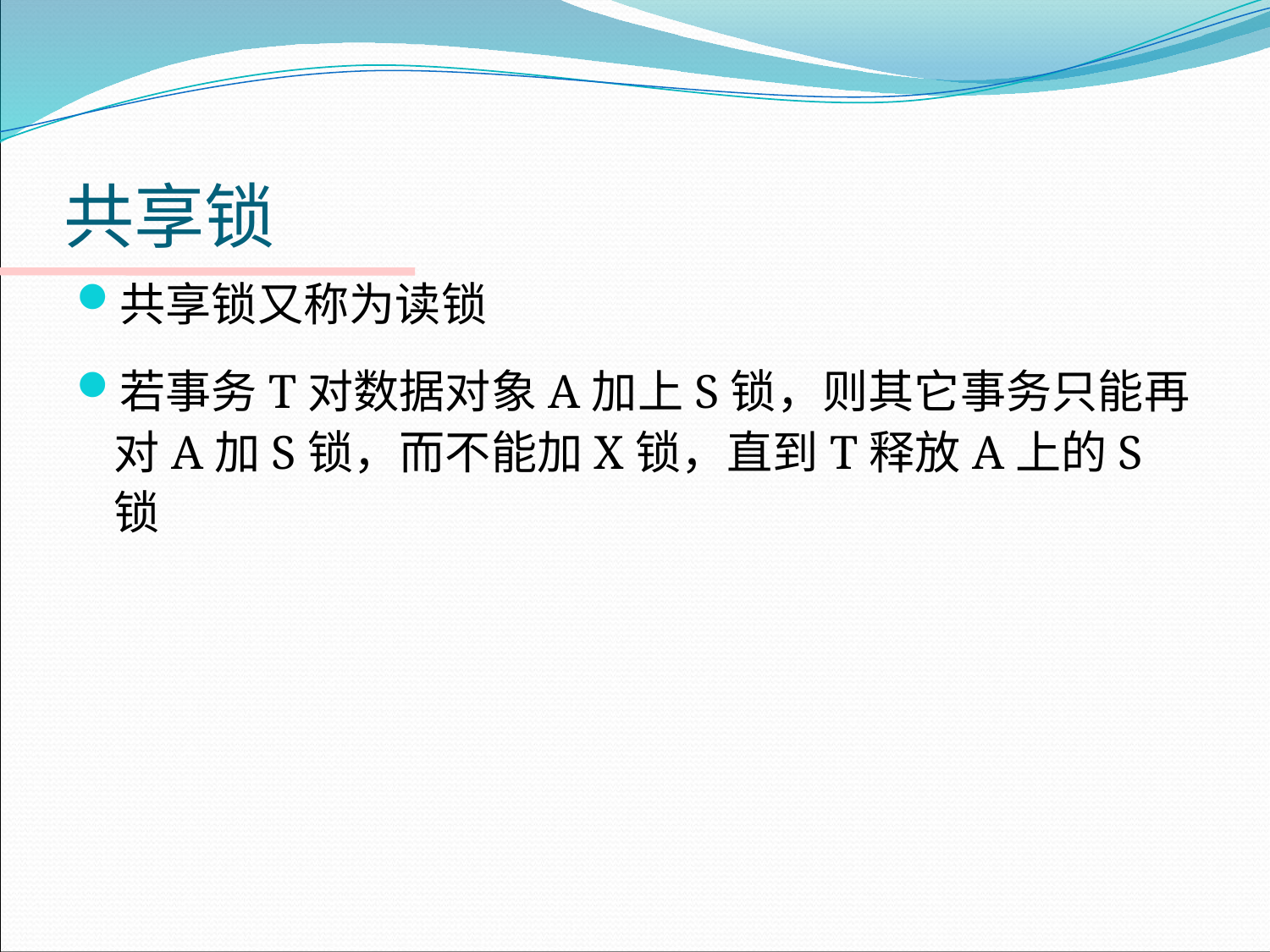

# 共享锁
共享锁又称为读锁
若事务T对数据对象A加上S锁，则其它事务只能再对A加S锁，而不能加X锁，直到T释放A上的S锁

1001